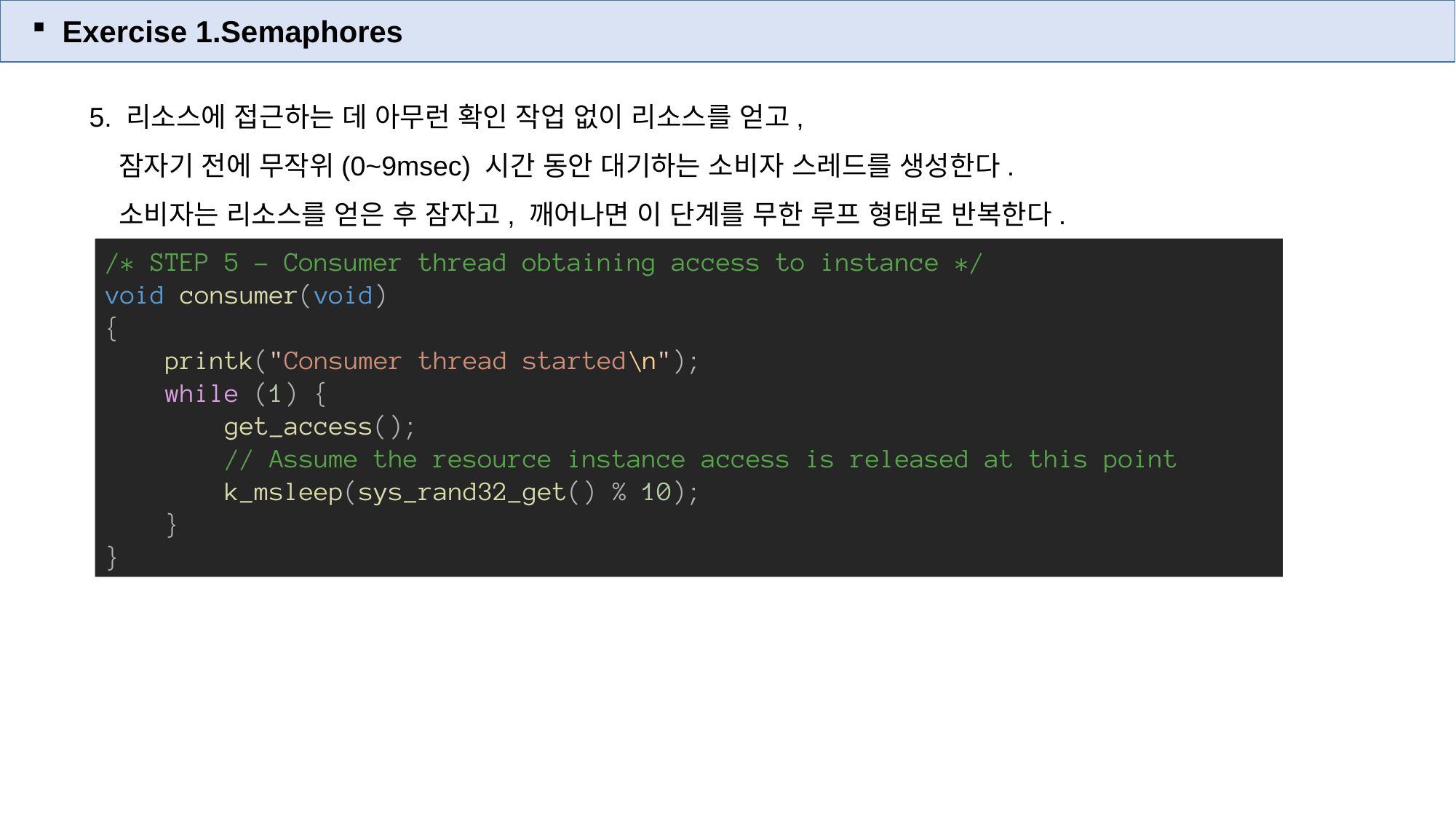

Exercise 1.Semaphores

5. 리소스에 접근하는 데 아무런 확인 작업 없이 리소스를 얻고,
   잠자기 전에 무작위(0~9msec) 시간 동안 대기하는 소비자 스레드를 생성한다.
   소비자는 리소스를 얻은 후 잠자고, 깨어나면 이 단계를 무한 루프 형태로 반복한다.
/* STEP 5 - Consumer thread obtaining access to instance */
void consumer(void)
{
    printk("Consumer thread started\n");
    while (1) {
        get_access();
        // Assume the resource instance access is released at this point
        k_msleep(sys_rand32_get() % 10);
    }
}